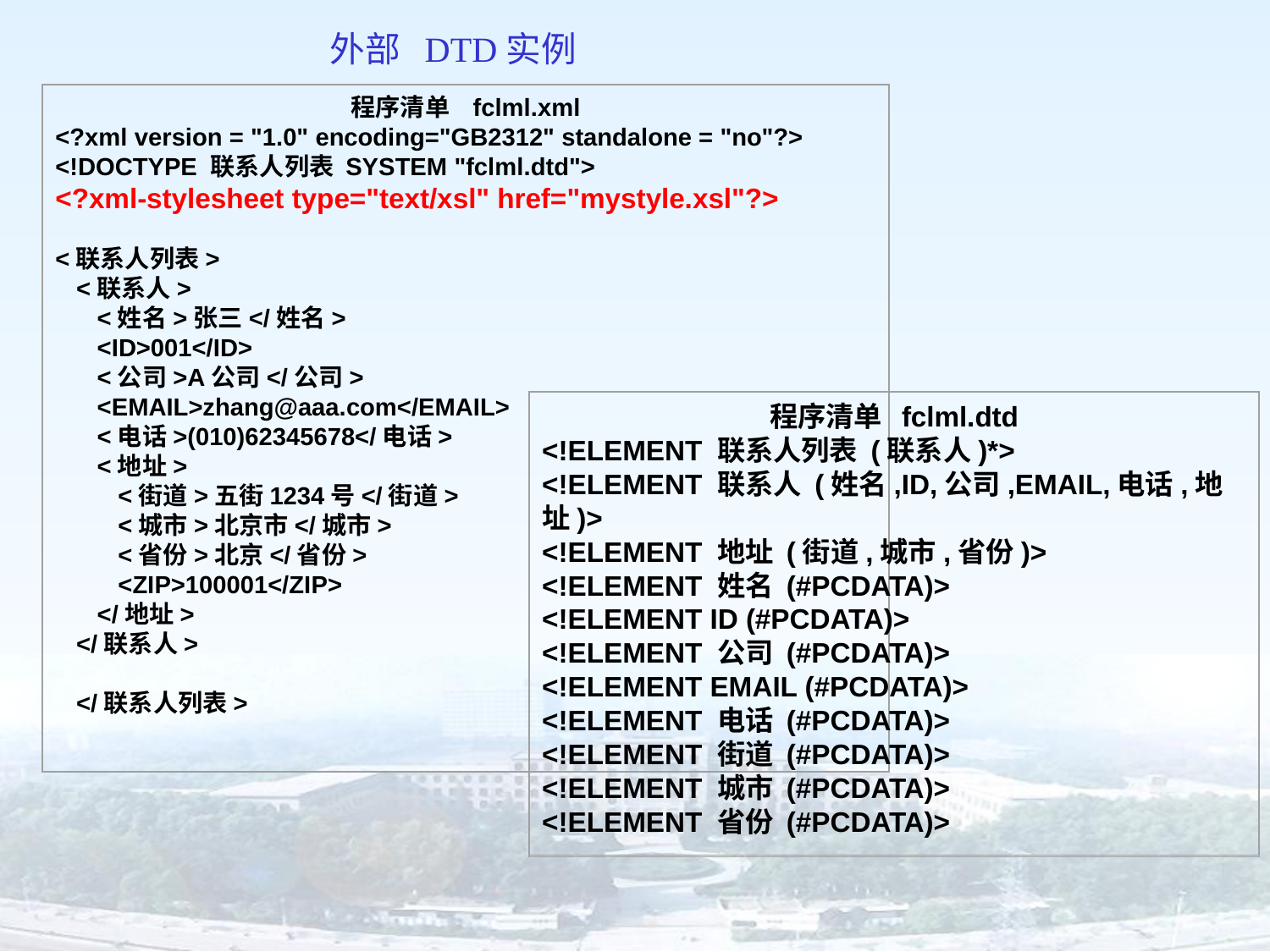

外部  DTD实例

程序清单   fclml.xml
<?xml version = "1.0" encoding="GB2312" standalone = "no"?>
<!DOCTYPE 联系人列表 SYSTEM "fclml.dtd">
<?xml-stylesheet type="text/xsl" href="mystyle.xsl"?>
<联系人列表>
   <联系人>
      <姓名>张三</姓名>
      <ID>001</ID>
      <公司>A公司</公司>
      <EMAIL>zhang@aaa.com</EMAIL>
      <电话>(010)62345678</电话>
      <地址>
         <街道>五街1234号</街道>
         <城市>北京市</城市>
         <省份>北京</省份>
         <ZIP>100001</ZIP>
      </地址>
   </联系人>
   </联系人列表>

程序清单  fclml.dtd
<!ELEMENT 联系人列表 (联系人)*>
<!ELEMENT 联系人 (姓名,ID,公司,EMAIL,电话,地址)>
<!ELEMENT 地址 (街道,城市,省份)>
<!ELEMENT 姓名 (#PCDATA)>
<!ELEMENT ID (#PCDATA)>
<!ELEMENT 公司 (#PCDATA)>
<!ELEMENT EMAIL (#PCDATA)>
<!ELEMENT 电话 (#PCDATA)>
<!ELEMENT 街道 (#PCDATA)>
<!ELEMENT 城市 (#PCDATA)>
<!ELEMENT 省份 (#PCDATA)>